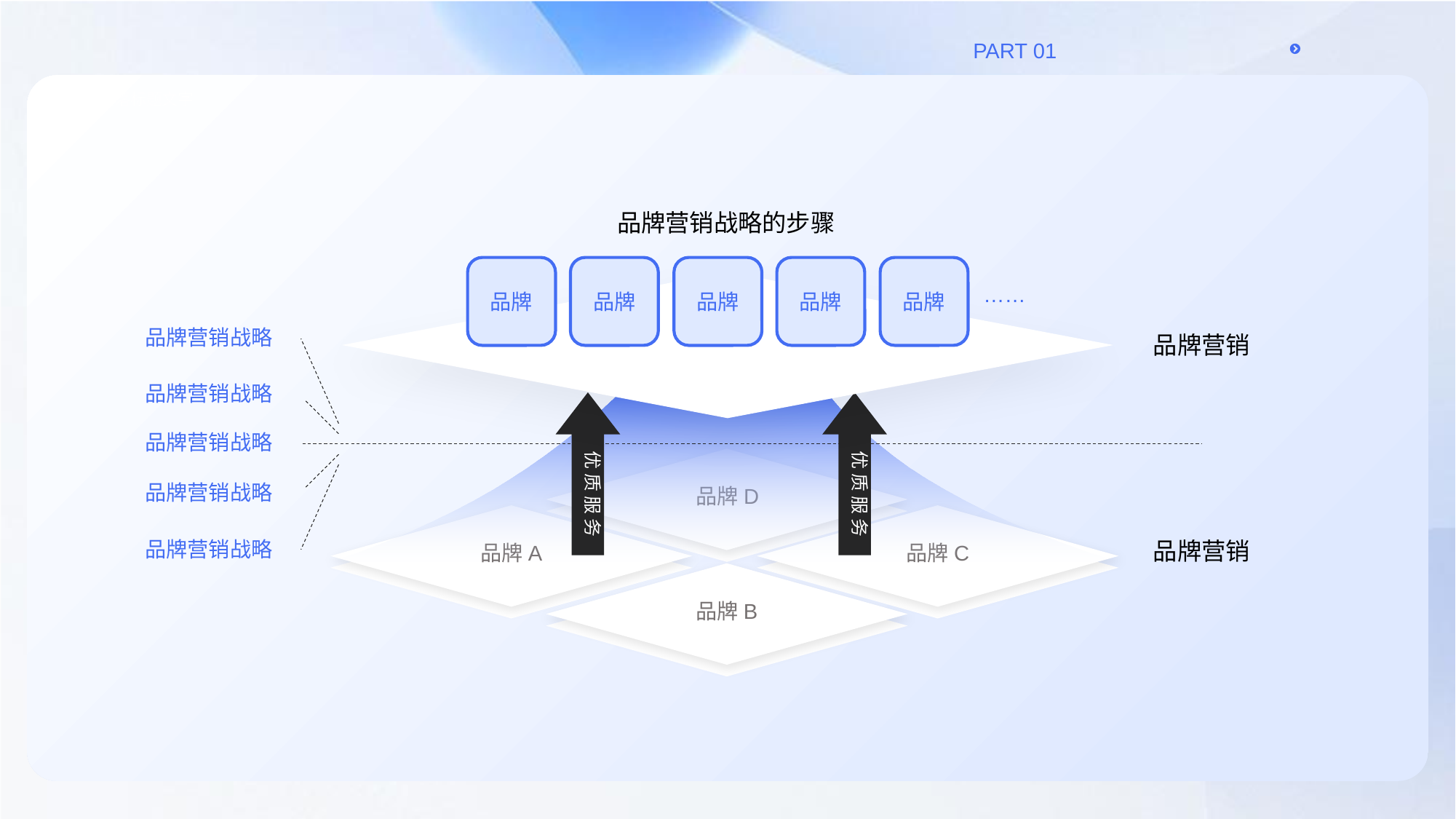

品牌营销战略的步骤

……
品牌
品牌
品牌
品牌
品牌
品牌营销战略
品牌营销
品牌营销战略

品牌营销战略
优质服务
优质服务

品牌D
品牌营销战略

品牌A

品牌C
品牌营销战略
品牌营销

品牌B